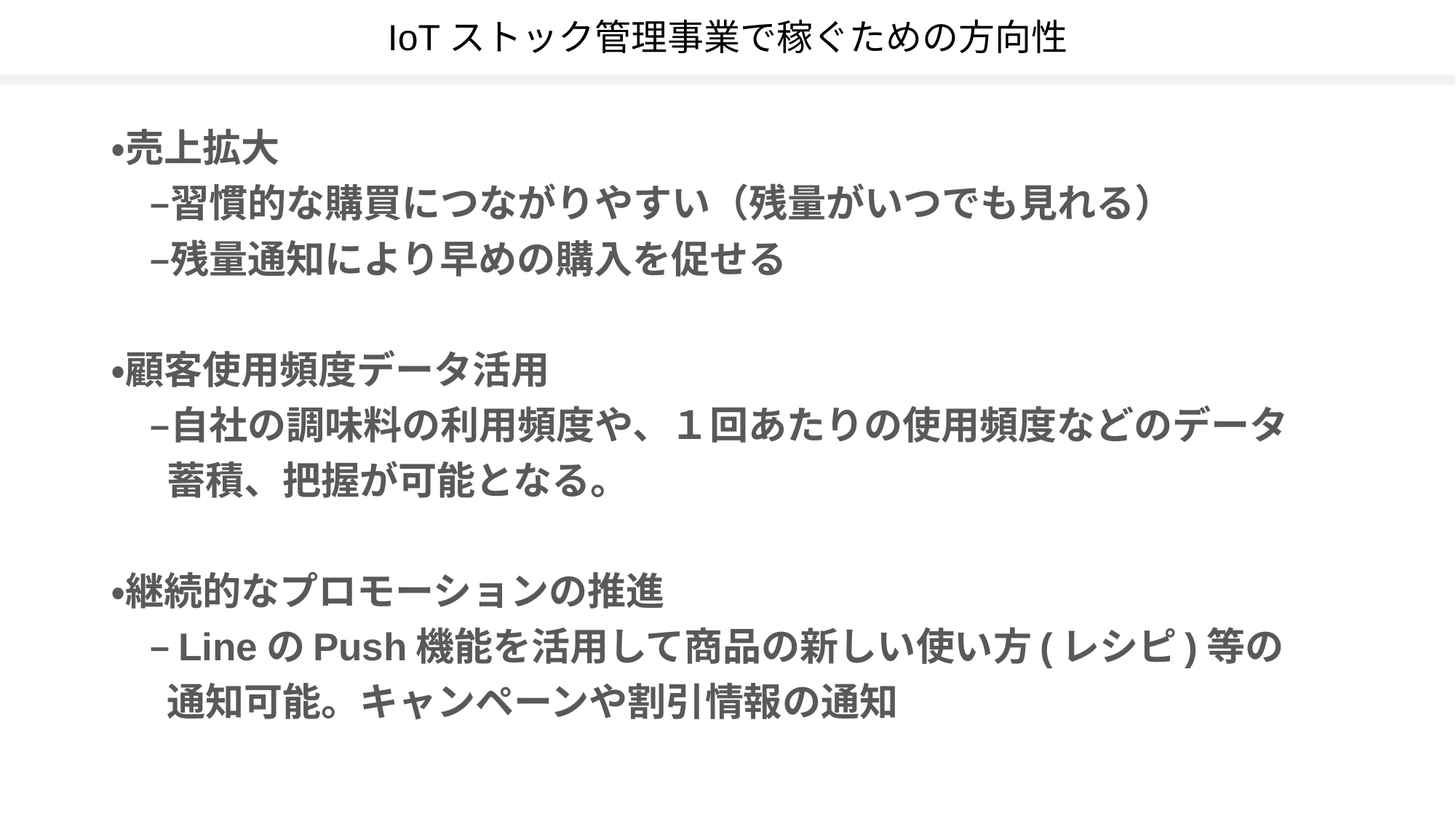

# IoTストック管理事業で稼ぐための方向性
・売上拡大
　–習慣的な購買につながりやすい（残量がいつでも見れる）
　–残量通知により早めの購入を促せる

・顧客使用頻度データ活用
　–自社の調味料の利用頻度や、１回あたりの使用頻度などのデータ
　  蓄積、把握が可能となる。

・継続的なプロモーションの推進
　–LineのPush機能を活用して商品の新しい使い方(レシピ)等の
　  通知可能。キャンペーンや割引情報の通知